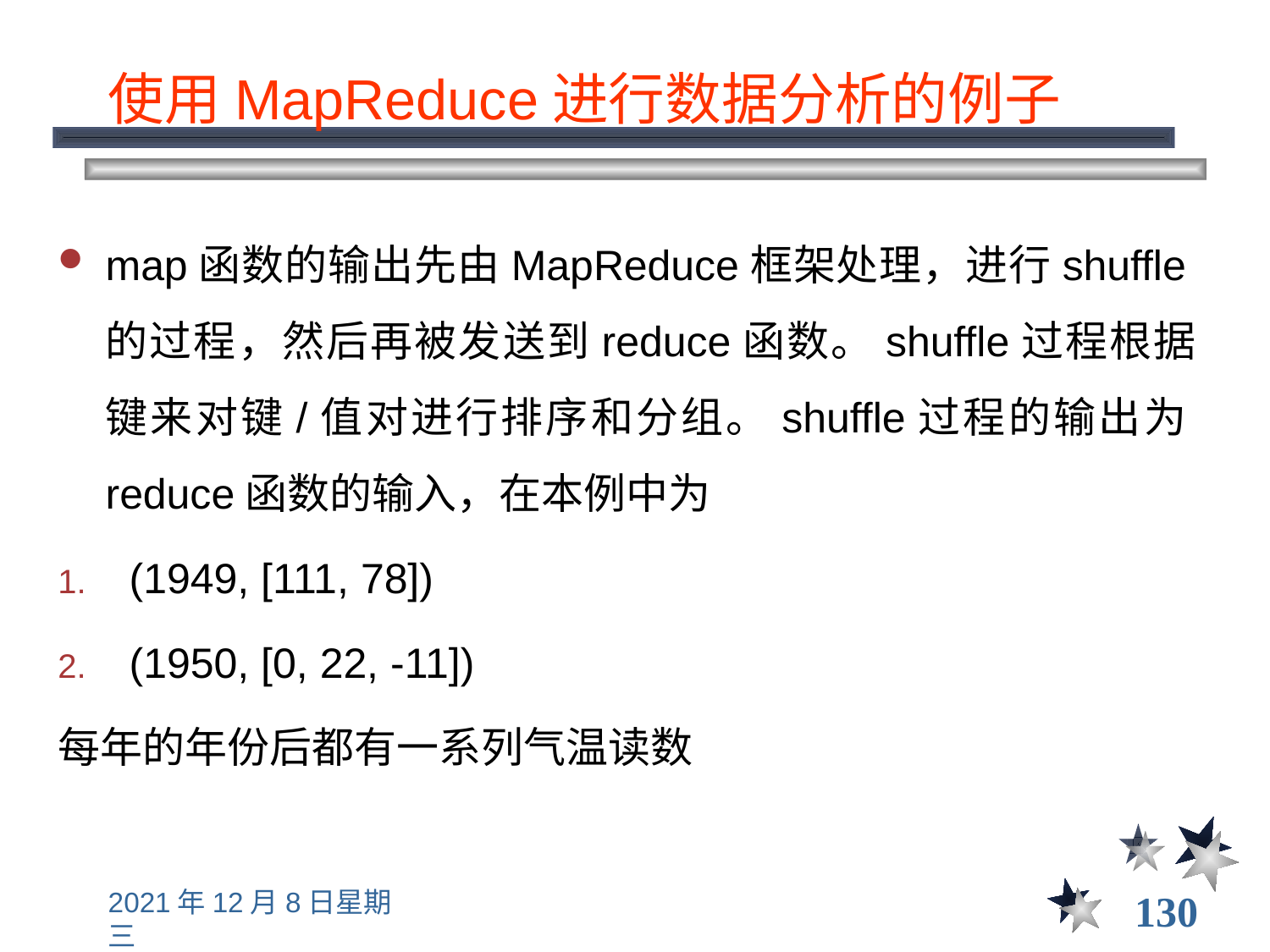

# 使用MapReduce进行数据分析的例子
map函数的输出先由MapReduce框架处理，进行shuffle的过程，然后再被发送到reduce函数。shuffle过程根据键来对键/值对进行排序和分组。shuffle过程的输出为reduce函数的输入，在本例中为
(1949, [111, 78])
(1950, [0, 22, -11])
每年的年份后都有一系列气温读数
130
2021年12月8日星期三